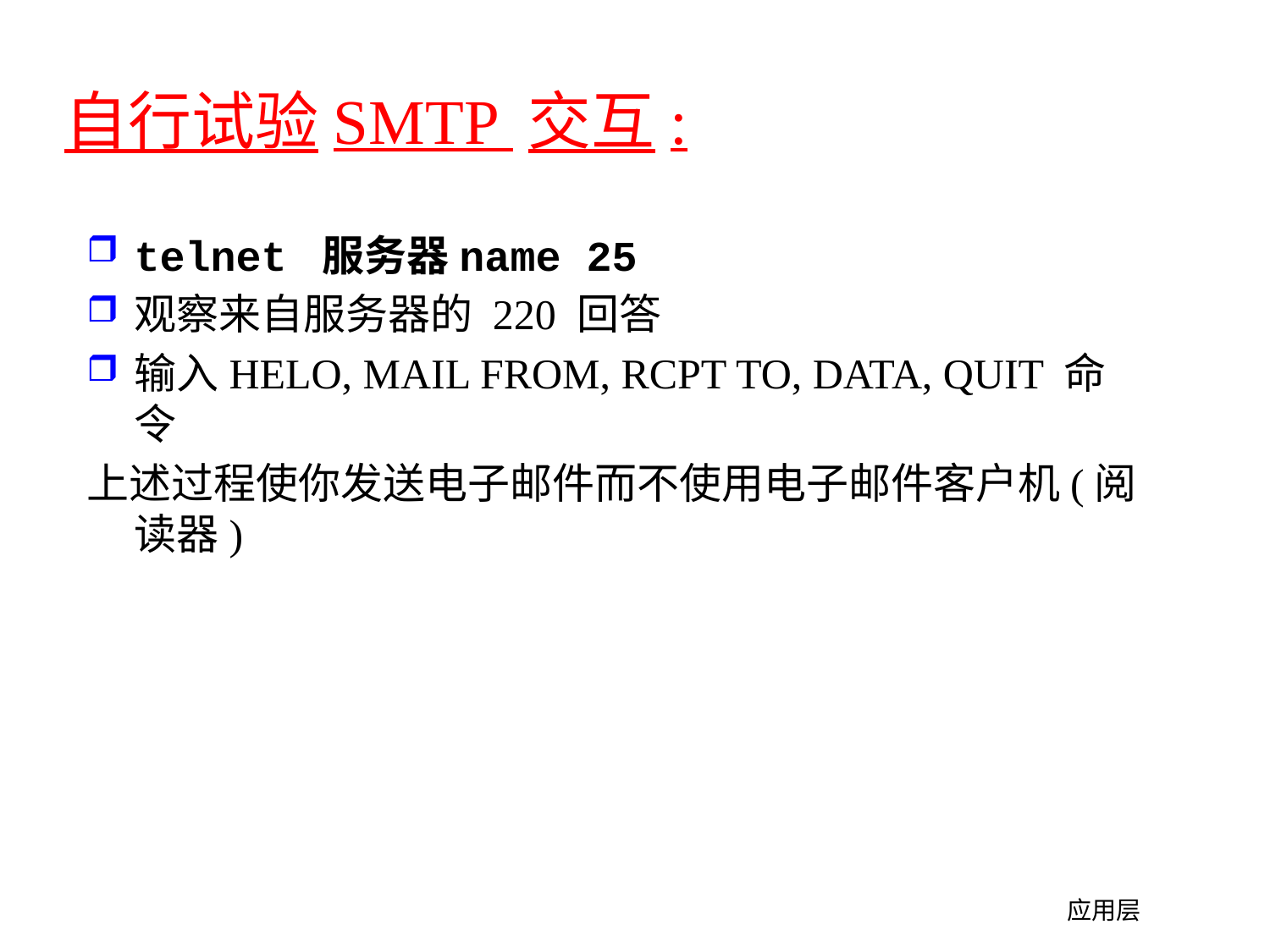

# 自行试验SMTP 交互:
telnet 服务器name 25
观察来自服务器的 220 回答
输入HELO, MAIL FROM, RCPT TO, DATA, QUIT 命令
上述过程使你发送电子邮件而不使用电子邮件客户机(阅读器)
应用层
57